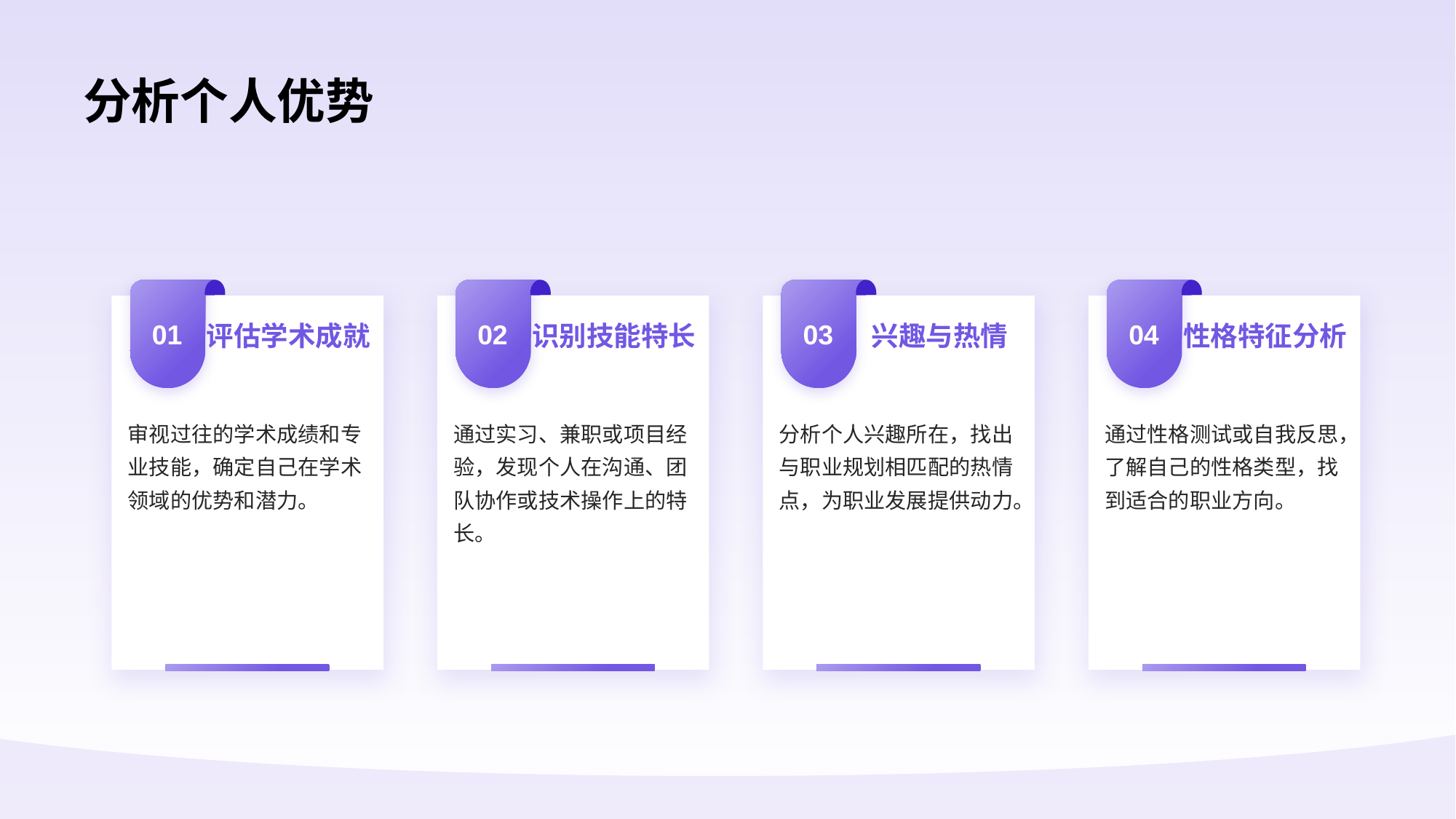

# 分析个人优势

01
02
03
04

评估学术成就
识别技能特长
兴趣与热情
性格特征分析
审视过往的学术成绩和专业技能，确定自己在学术领域的优势和潜力。
通过实习、兼职或项目经验，发现个人在沟通、团队协作或技术操作上的特长。
分析个人兴趣所在，找出与职业规划相匹配的热情点，为职业发展提供动力。
通过性格测试或自我反思，了解自己的性格类型，找到适合的职业方向。